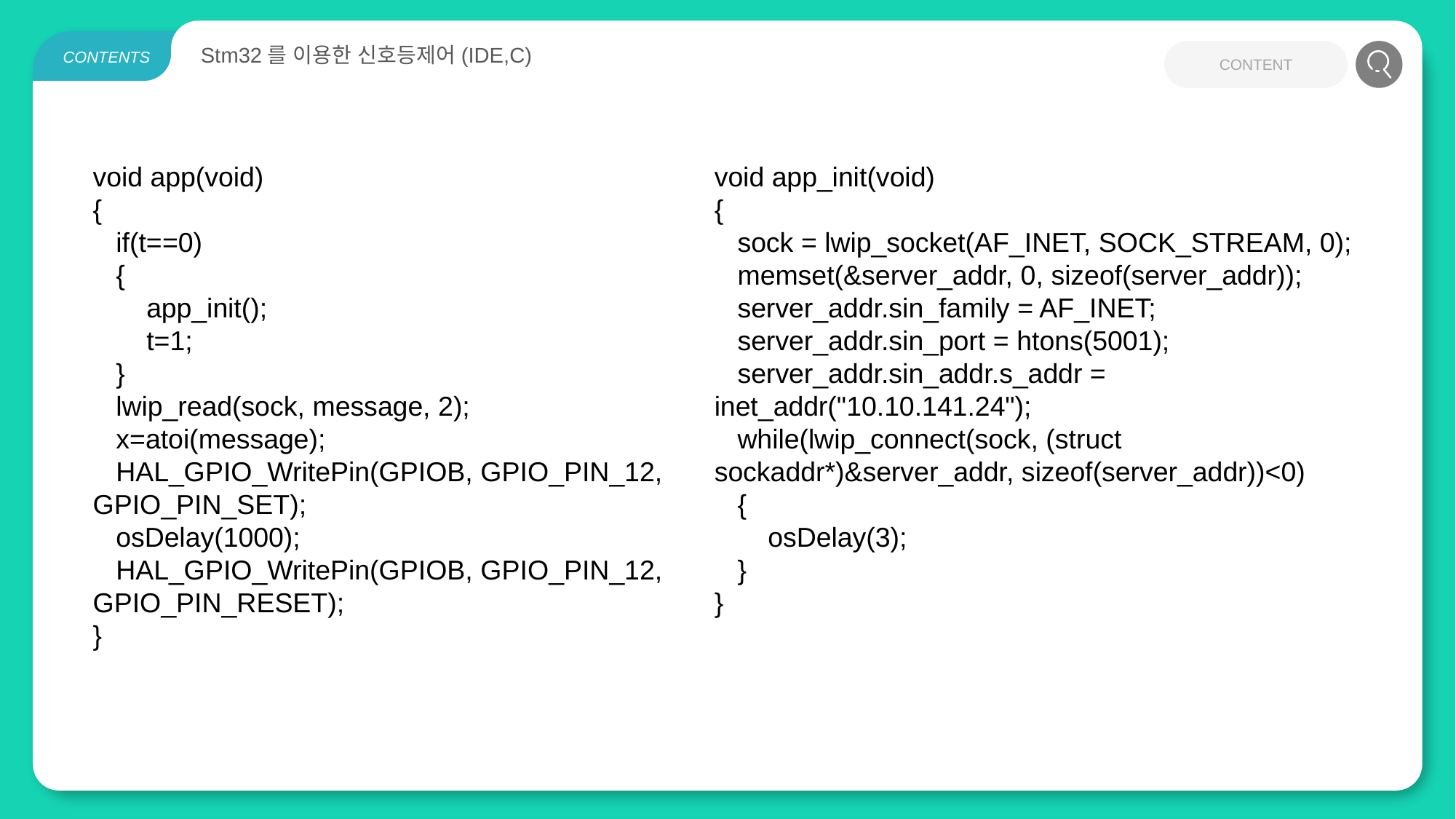

Stm32를 이용한 신호등제어(IDE,C)

CONTENT

CONTENTS

void app(void)
{
   if(t==0)
   {
       app_init();
       t=1;
   }
   lwip_read(sock, message, 2);
   x=atoi(message);
   HAL_GPIO_WritePin(GPIOB, GPIO_PIN_12, GPIO_PIN_SET);
   osDelay(1000);
   HAL_GPIO_WritePin(GPIOB, GPIO_PIN_12, GPIO_PIN_RESET);
}
void app_init(void)
{
   sock = lwip_socket(AF_INET, SOCK_STREAM, 0);
   memset(&server_addr, 0, sizeof(server_addr));
   server_addr.sin_family = AF_INET;
   server_addr.sin_port = htons(5001);
   server_addr.sin_addr.s_addr = inet_addr("10.10.141.24");
   while(lwip_connect(sock, (struct sockaddr*)&server_addr, sizeof(server_addr))<0)
   {
       osDelay(3);
   }
}